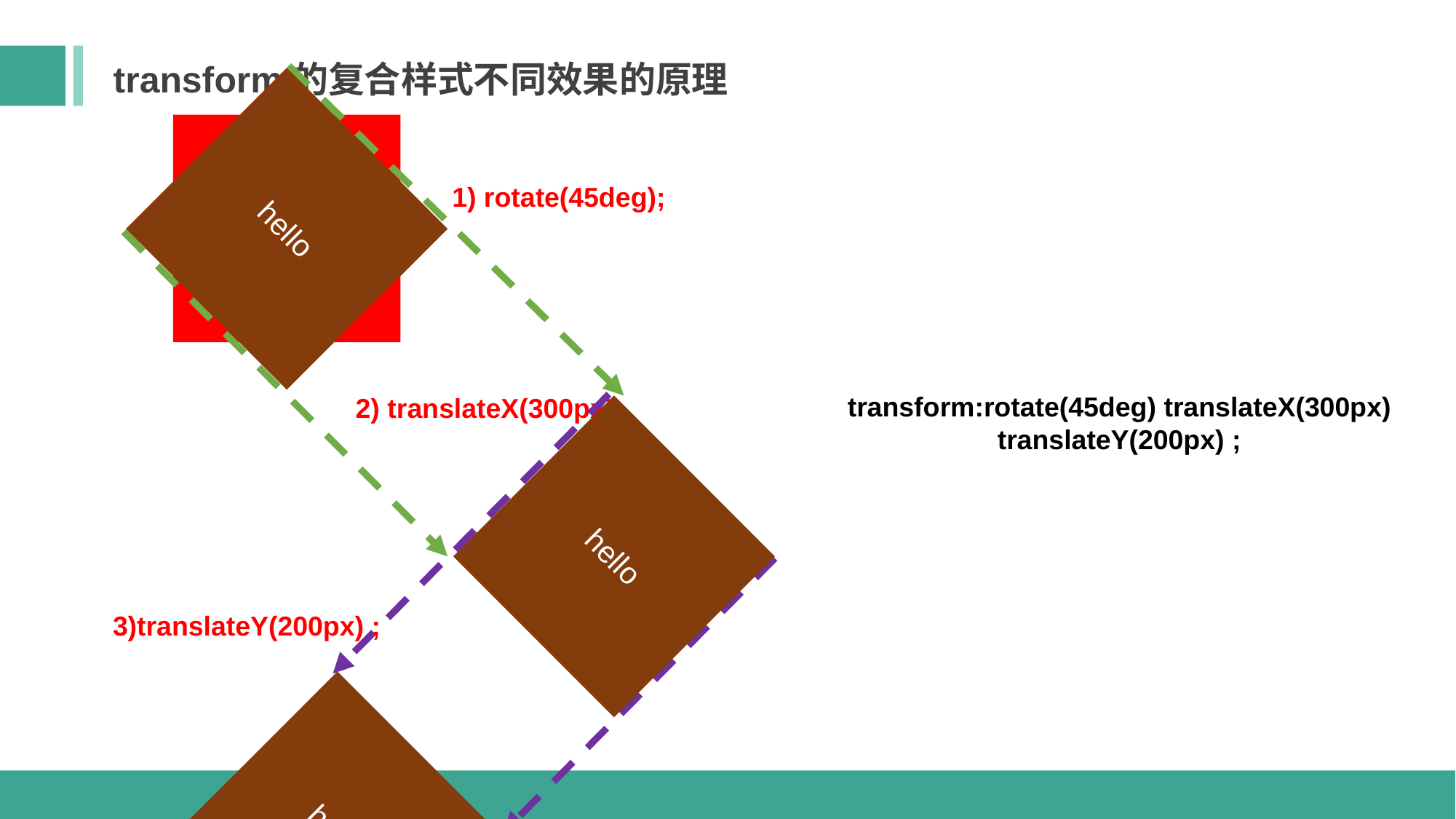

transform的复合样式不同效果的原理
hello
hello
1) rotate(45deg);
transform:rotate(45deg) translateX(300px) translateY(200px) ;
2) translateX(300px)
hello
3)translateY(200px) ;
hello